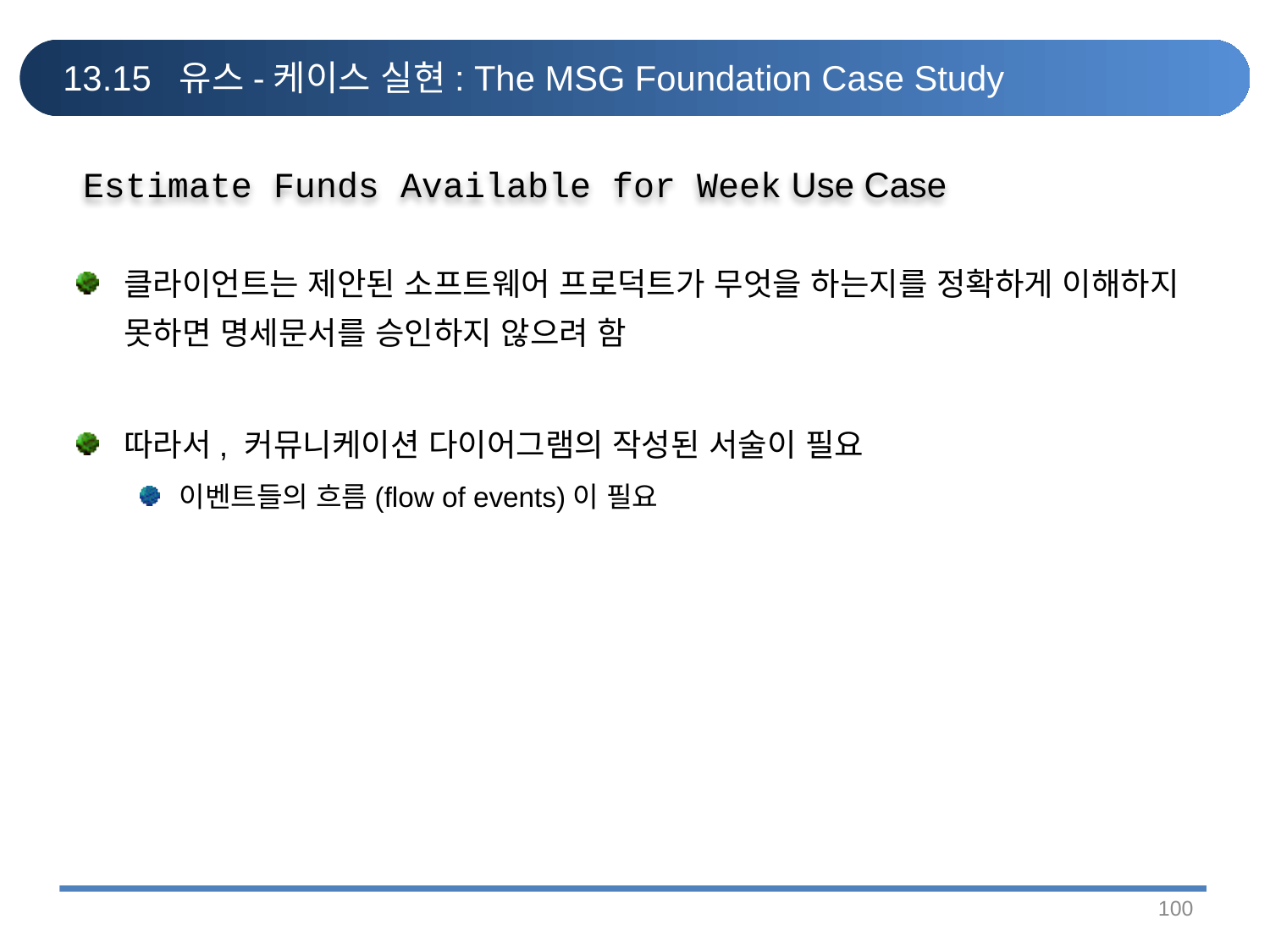

# 13.15  유스-케이스 실현: The MSG Foundation Case Study
Estimate Funds Available for Week Use Case
클라이언트는 제안된 소프트웨어 프로덕트가 무엇을 하는지를 정확하게 이해하지 못하면 명세문서를 승인하지 않으려 함

따라서, 커뮤니케이션 다이어그램의 작성된 서술이 필요
이벤트들의 흐름(flow of events)이 필요
100